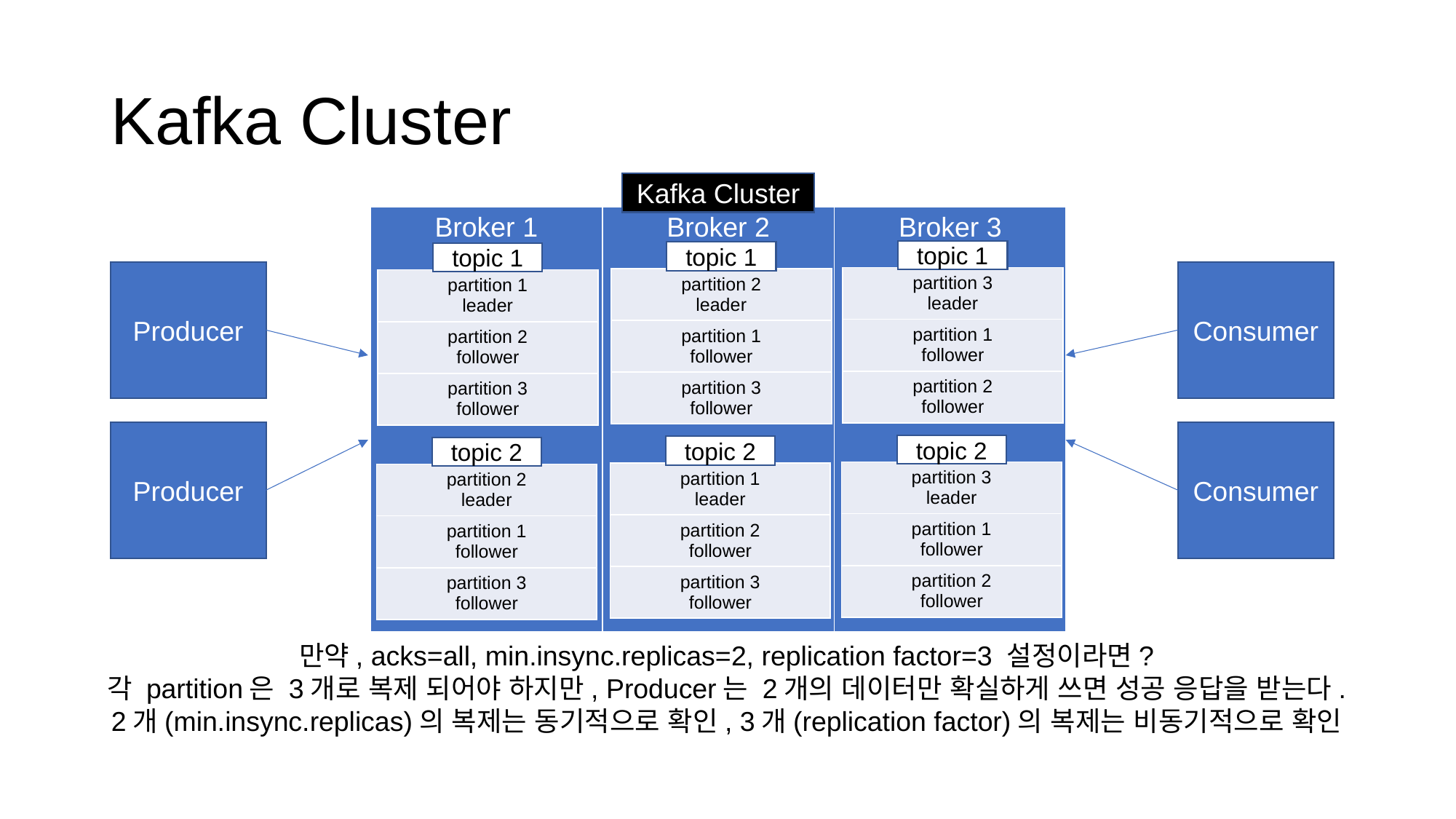

# Kafka Cluster
Kafka Cluster
| Broker 1 | Broker 2 | Broker 3 |
| --- | --- | --- |
topic 1
topic 1
topic 1
Producer
Consumer
| partition 3 leader |
| --- |
| partition 1 follower |
| partition 2 follower |
| partition 2 leader |
| --- |
| partition 1 follower |
| partition 3 follower |
| partition 1 leader |
| --- |
| partition 2 follower |
| partition 3 follower |
Producer
Consumer
topic 2
topic 2
topic 2
| partition 3 leader |
| --- |
| partition 1 follower |
| partition 2 follower |
| partition 1 leader |
| --- |
| partition 2 follower |
| partition 3 follower |
| partition 2 leader |
| --- |
| partition 1 follower |
| partition 3 follower |
만약, acks=all, min.insync.replicas=2, replication factor=3 설정이라면?
각 partition은 3개로 복제 되어야 하지만, Producer는 2개의 데이터만 확실하게 쓰면 성공 응답을 받는다.
2개(min.insync.replicas)의 복제는 동기적으로 확인, 3개(replication factor)의 복제는 비동기적으로 확인